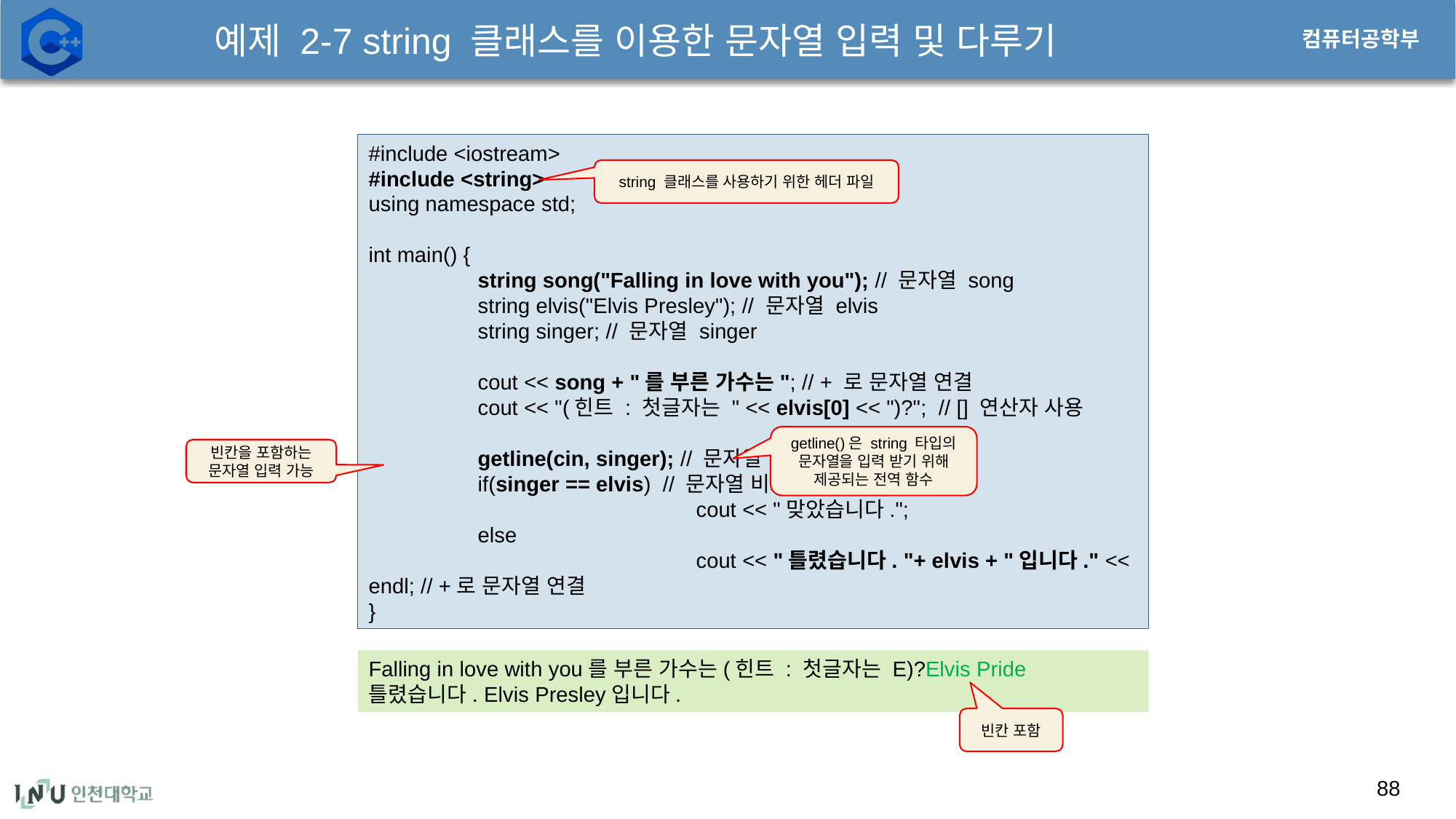

# 예제 2-7 string 클래스를 이용한 문자열 입력 및 다루기
88
#include <iostream>
#include <string>
using namespace std;

int main() {
	string song("Falling in love with you"); // 문자열 song
	string elvis("Elvis Presley"); // 문자열 elvis
	string singer; // 문자열 singer

	cout << song + "를 부른 가수는"; // + 로 문자열 연결
	cout << "(힌트 : 첫글자는 " << elvis[0] << ")?";  // [] 연산자 사용

	getline(cin, singer); // 문자열 입력
	if(singer == elvis)  // 문자열 비교
			cout << "맞았습니다.";
	else
			cout << "틀렸습니다. "+ elvis + "입니다." << endl; // +로 문자열 연결
}
string 클래스를 사용하기 위한 헤더 파일
getline()은 string 타입의 문자열을 입력 받기 위해 제공되는 전역 함수
빈칸을 포함하는 문자열 입력 가능
Falling in love with you를 부른 가수는(힌트 : 첫글자는 E)?Elvis Pride
틀렸습니다. Elvis Presley입니다.
빈칸 포함